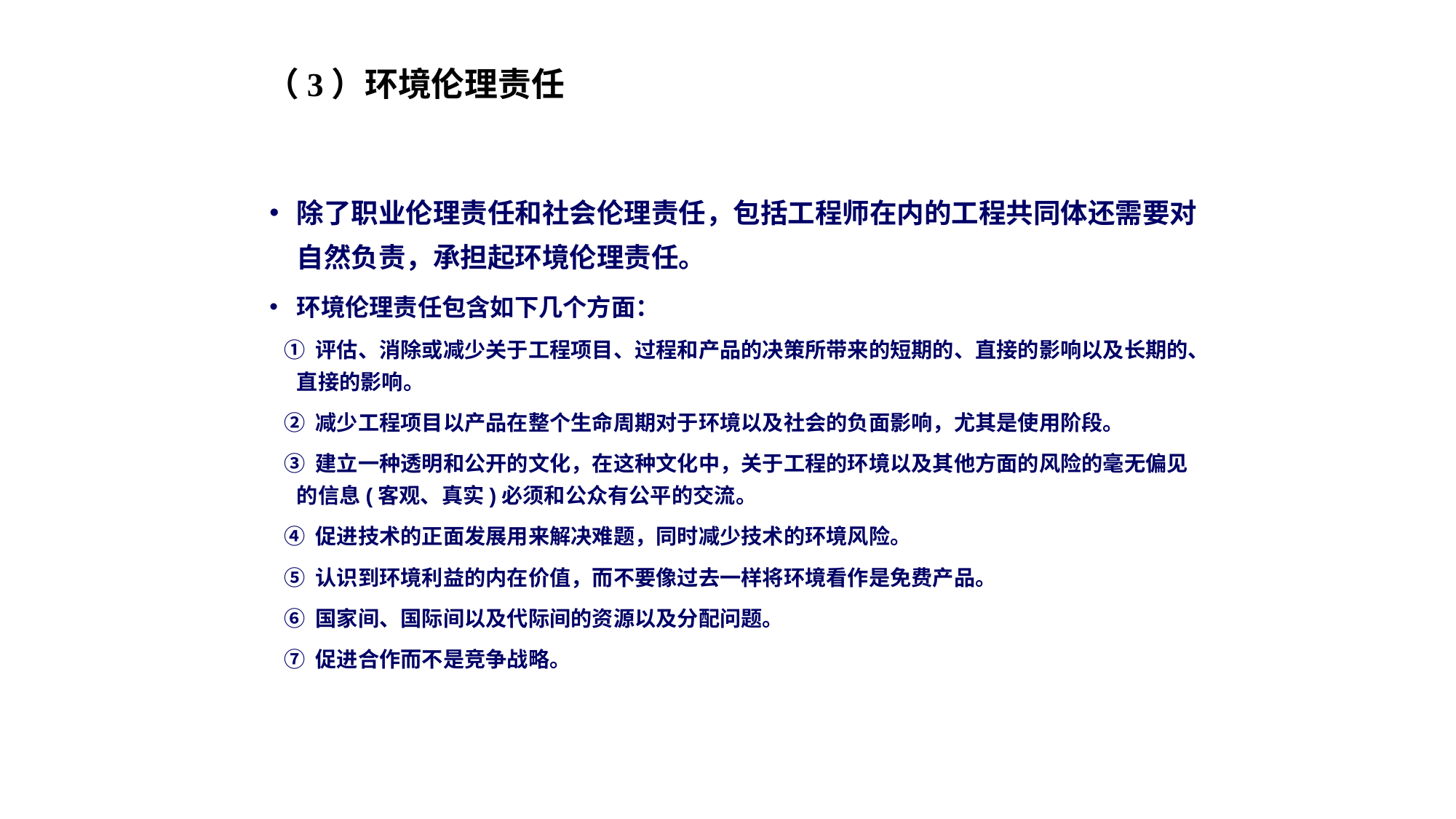

# （3）环境伦理责任
除了职业伦理责任和社会伦理责任，包括工程师在内的工程共同体还需要对自然负责，承担起环境伦理责任。
环境伦理责任包含如下几个方面：
   ① 评估、消除或减少关于工程项目、过程和产品的决策所带来的短期的、直接的影响以及长期的、直接的影响。
   ② 减少工程项目以产品在整个生命周期对于环境以及社会的负面影响，尤其是使用阶段。
   ③ 建立一种透明和公开的文化，在这种文化中，关于工程的环境以及其他方面的风险的毫无偏见的信息(客观、真实)必须和公众有公平的交流。
   ④ 促进技术的正面发展用来解决难题，同时减少技术的环境风险。
   ⑤ 认识到环境利益的内在价值，而不要像过去一样将环境看作是免费产品。
   ⑥ 国家间、国际间以及代际间的资源以及分配问题。
   ⑦ 促进合作而不是竞争战略。